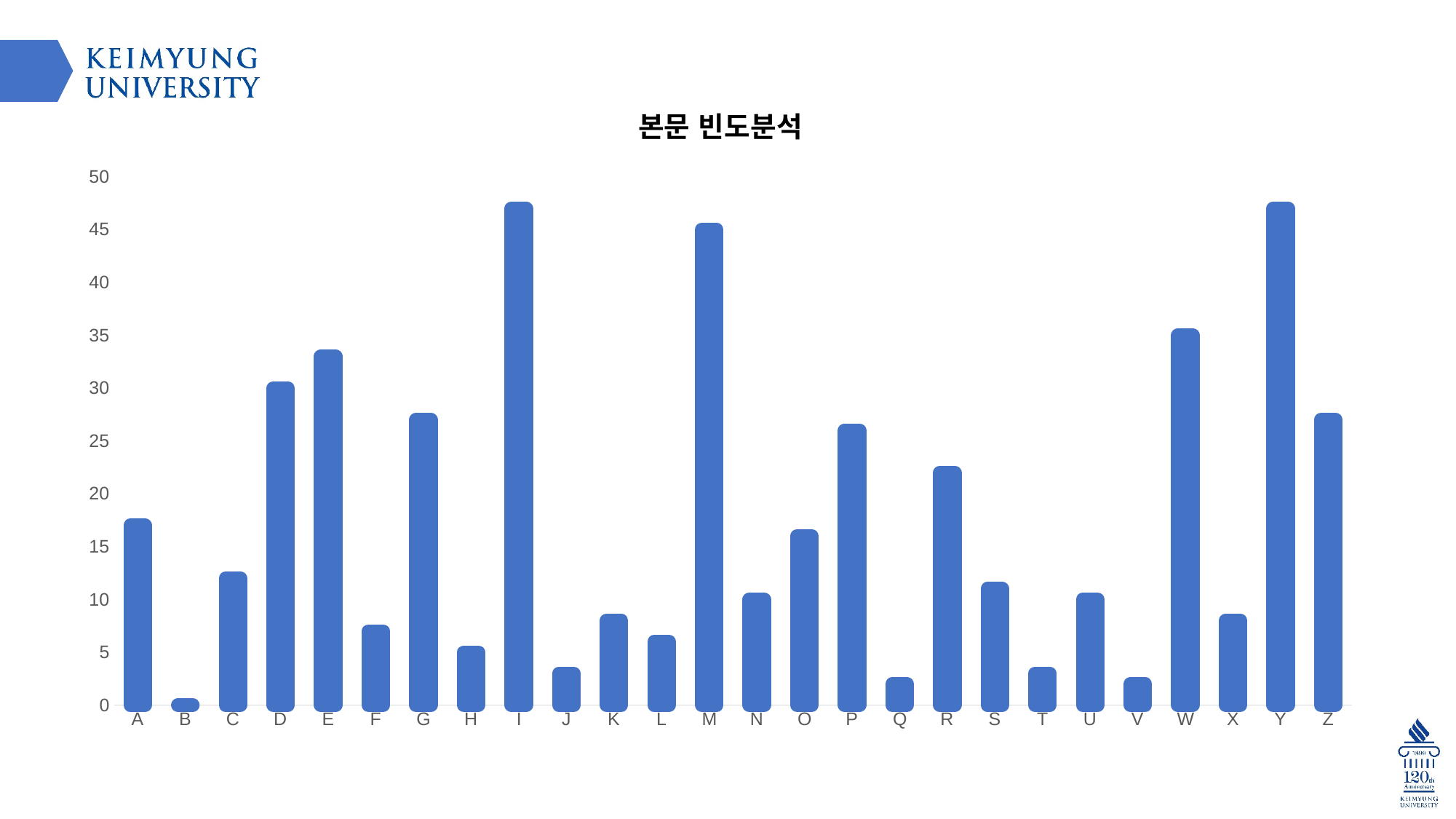

### Chart: 본문 빈도분석

| Category | 계열 1 |
|---|---|
| A | 17.0 |
| B | 0.0 |
| C | 12.0 |
| D | 30.0 |
| E | 33.0 |
| F | 7.0 |
| G | 27.0 |
| H | 5.0 |
| I | 47.0 |
| J | 3.0 |
| K | 8.0 |
| L | 6.0 |
| M | 45.0 |
| N | 10.0 |
| O | 16.0 |
| P | 26.0 |
| Q | 2.0 |
| R | 22.0 |
| S | 11.0 |
| T | 3.0 |
| U | 10.0 |
| V | 2.0 |
| W | 35.0 |
| X | 8.0 |
| Y | 47.0 |
| Z | 27.0 |